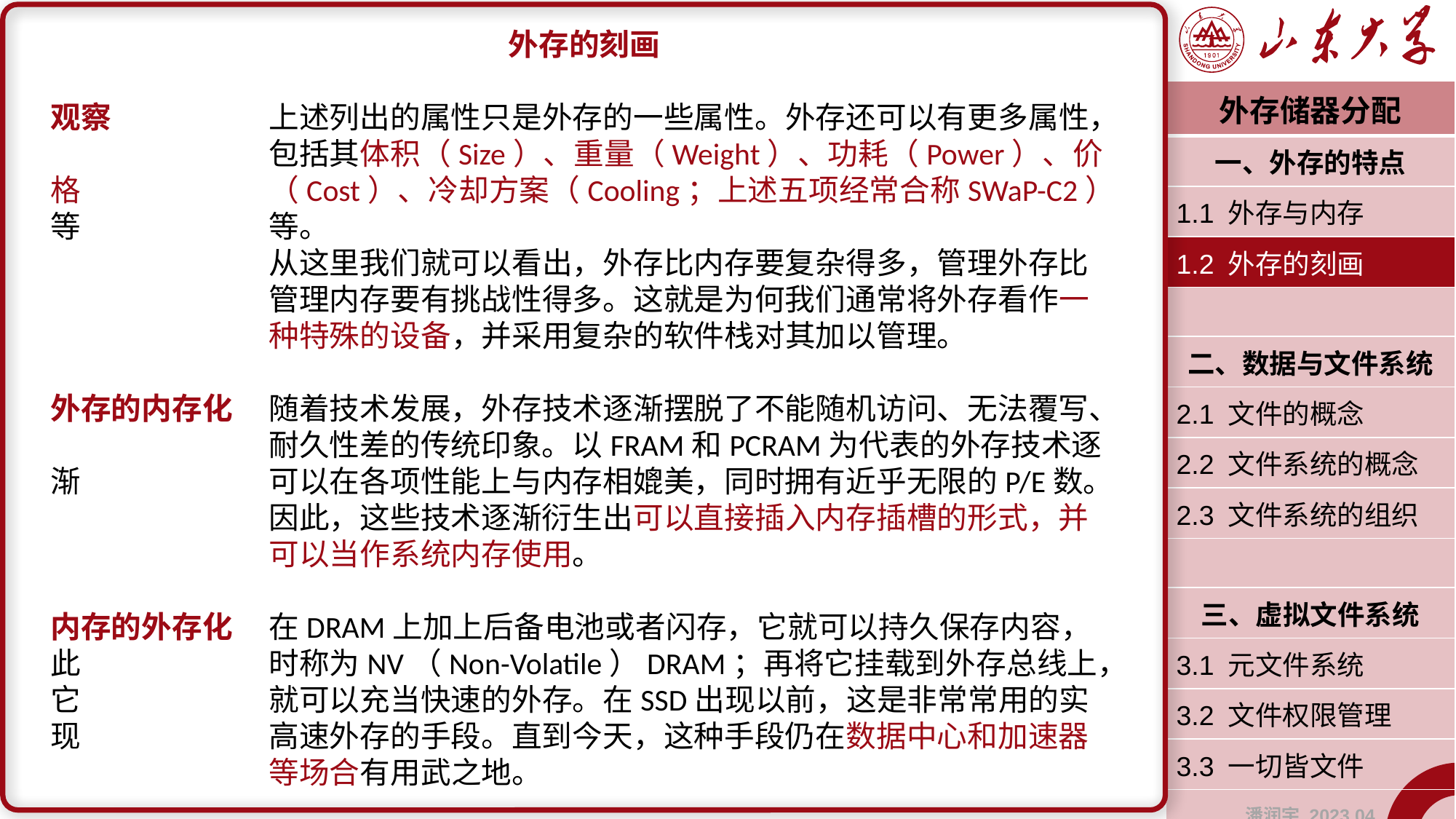

外存的刻画

观察		上述列出的属性只是外存的一些属性。外存还可以有更多属性，		包括其体积（Size）、重量（Weight）、功耗（Power）、价格		（Cost）、冷却方案（Cooling；上述五项经常合称SWaP-C2）等		等。
		从这里我们就可以看出，外存比内存要复杂得多，管理外存比		管理内存要有挑战性得多。这就是为何我们通常将外存看作一		种特殊的设备，并采用复杂的软件栈对其加以管理。

外存的内存化	随着技术发展，外存技术逐渐摆脱了不能随机访问、无法覆写、		耐久性差的传统印象。以FRAM和PCRAM为代表的外存技术逐渐		可以在各项性能上与内存相媲美，同时拥有近乎无限的P/E数。		因此，这些技术逐渐衍生出可以直接插入内存插槽的形式，并		可以当作系统内存使用。

内存的外存化	在DRAM上加上后备电池或者闪存，它就可以持久保存内容，此		时称为NV（Non-Volatile）DRAM；再将它挂载到外存总线上，它		就可以充当快速的外存。在SSD出现以前，这是非常常用的实现		高速外存的手段。直到今天，这种手段仍在数据中心和加速器		等场合有用武之地。
| 外存储器分配 |
| --- |
| 一、外存的特点 |
| 1.1 外存与内存 |
| 1.2 外存的刻画 |
|  |
| 二、数据与文件系统 |
| 2.1 文件的概念 |
| 2.2 文件系统的概念 |
| 2.3 文件系统的组织 |
|  |
| 三、虚拟文件系统 |
| 3.1 元文件系统 |
| 3.2 文件权限管理 |
| 3.3 一切皆文件 |
| 潘润宇 2023.04 |